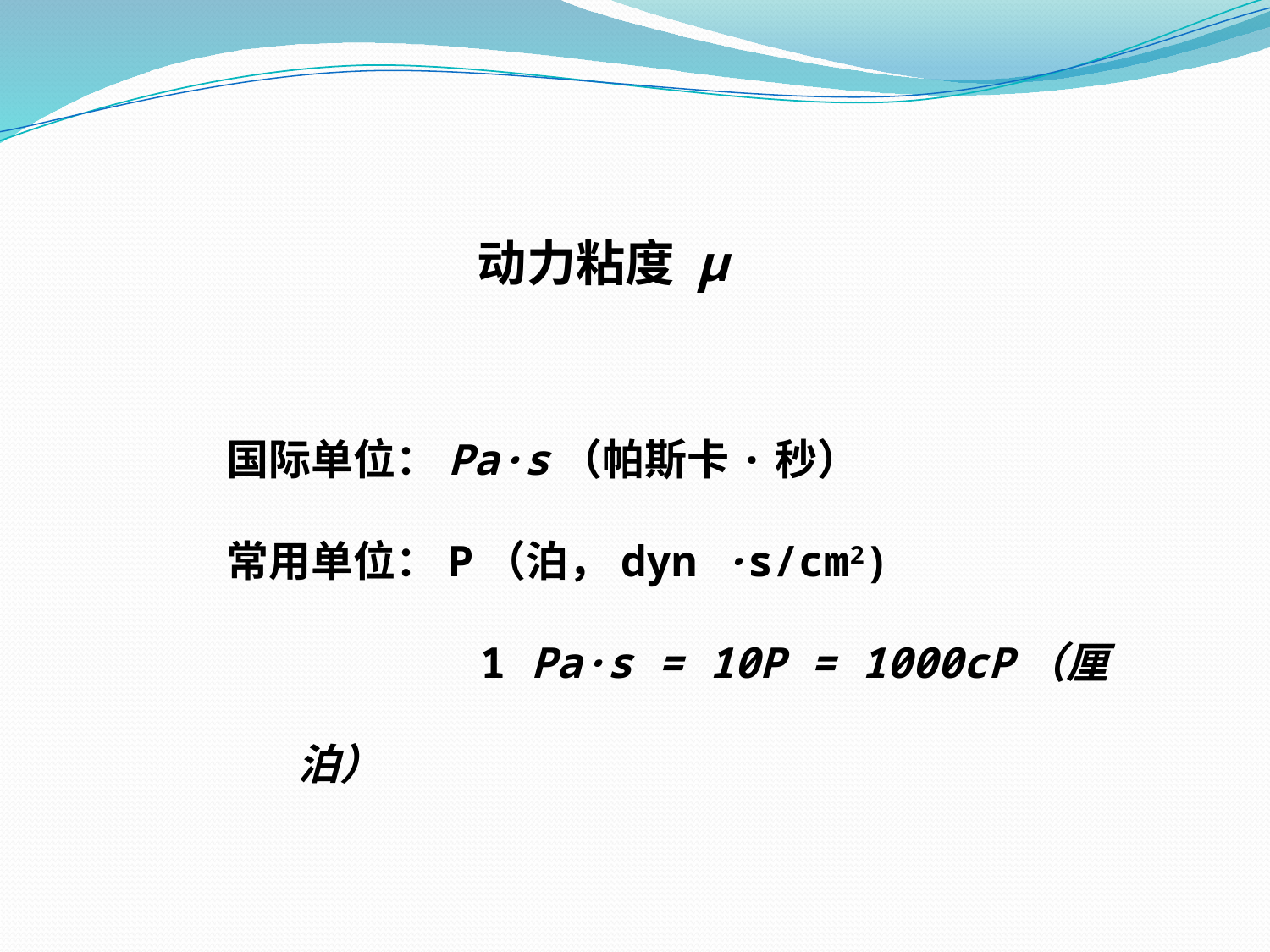

动力粘度 μ
国际单位：Pa·s（帕斯卡·秒）
常用单位：P（泊，dyn ·s/cm2)
          1 Pa·s = 10P = 1000cP（厘泊）